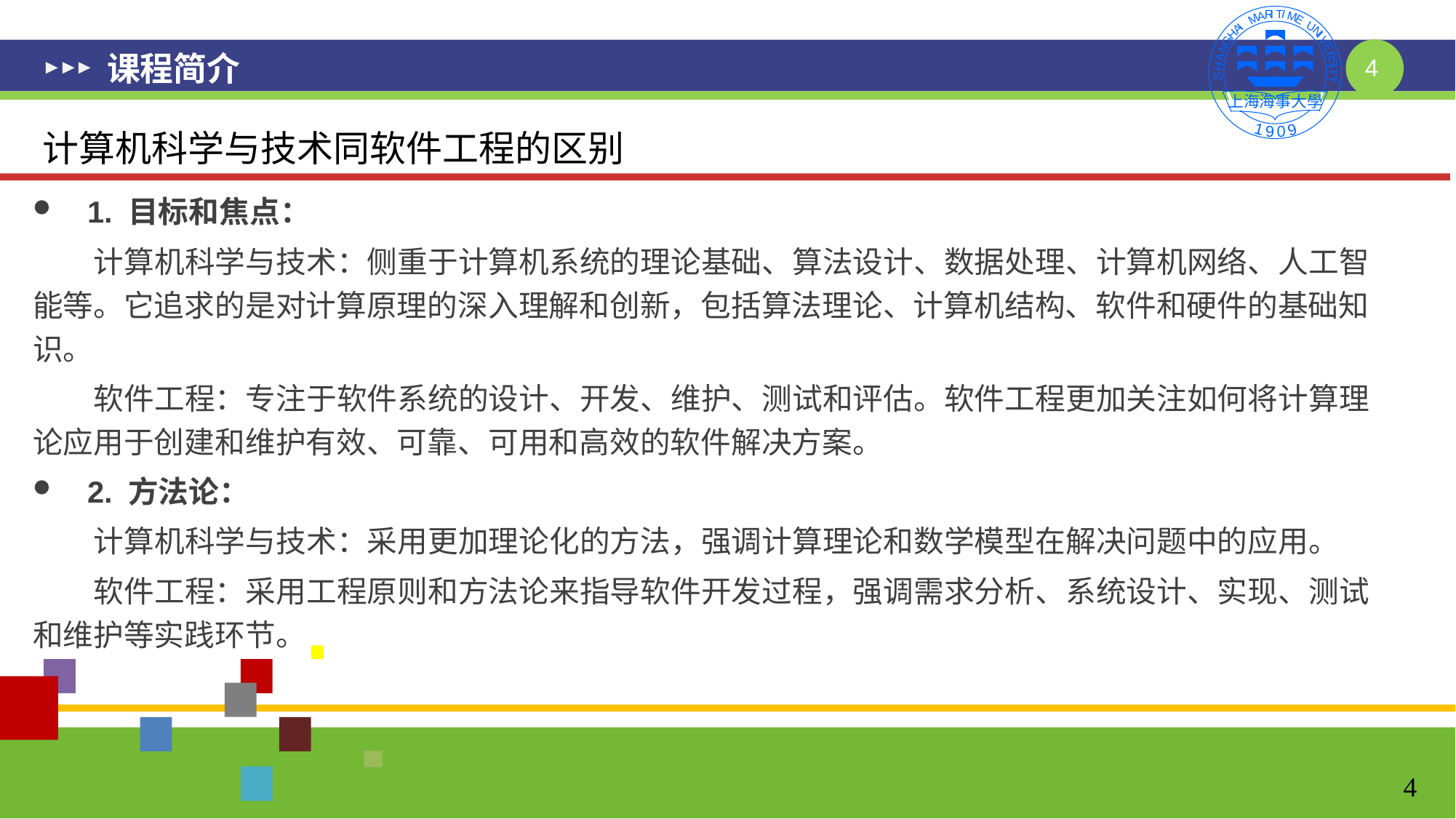

# 课程简介
计算机科学与技术同软件工程的区别

1. 目标和焦点：
        计算机科学与技术：侧重于计算机系统的理论基础、算法设计、数据处理、计算机网络、人工智能等。它追求的是对计算原理的深入理解和创新，包括算法理论、计算机结构、软件和硬件的基础知识。
        软件工程：专注于软件系统的设计、开发、维护、测试和评估。软件工程更加关注如何将计算理论应用于创建和维护有效、可靠、可用和高效的软件解决方案。
2. 方法论：
        计算机科学与技术：采用更加理论化的方法，强调计算理论和数学模型在解决问题中的应用。
        软件工程：采用工程原则和方法论来指导软件开发过程，强调需求分析、系统设计、实现、测试和维护等实践环节。

4

4